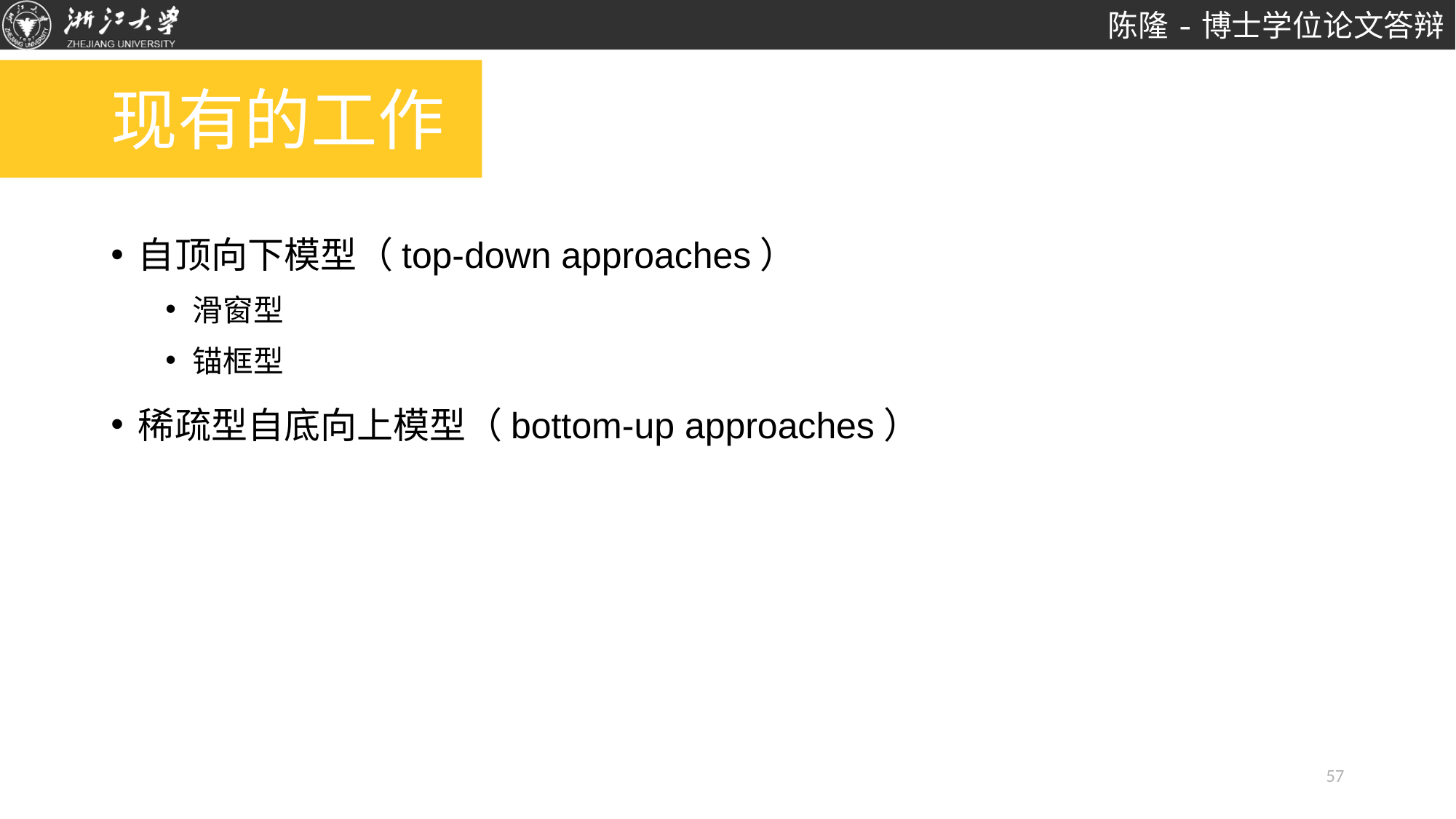

# 现有的工作
自顶向下模型（top-down approaches）
滑窗型
锚框型
稀疏型自底向上模型（bottom-up approaches）
57